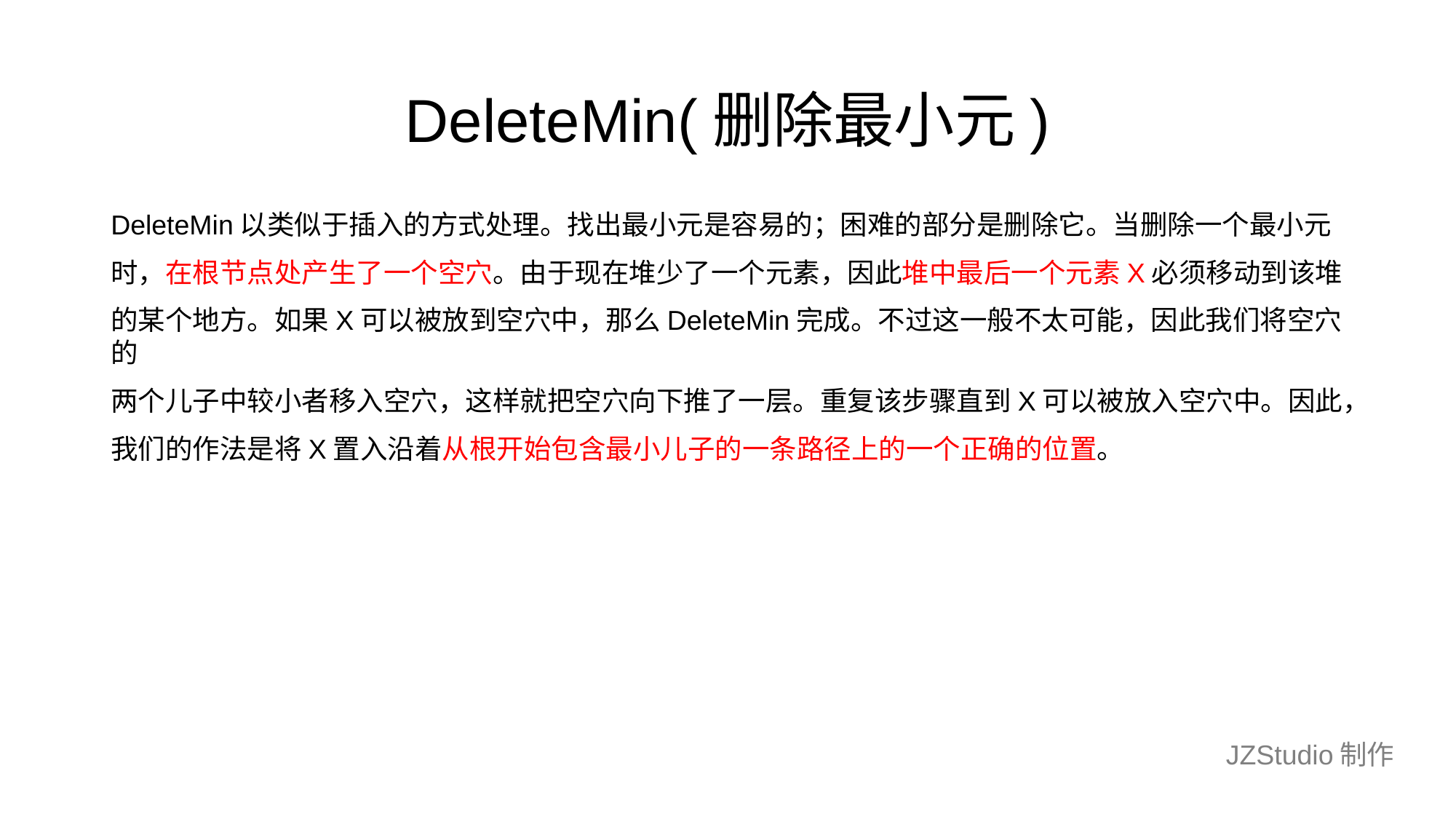

# DeleteMin(删除最小元)
DeleteMin以类似于插入的方式处理。找出最小元是容易的；困难的部分是删除它。当删除一个最小元
时，在根节点处产生了一个空穴。由于现在堆少了一个元素，因此堆中最后一个元素X必须移动到该堆
的某个地方。如果X可以被放到空穴中，那么DeleteMin完成。不过这一般不太可能，因此我们将空穴的
两个儿子中较小者移入空穴，这样就把空穴向下推了一层。重复该步骤直到X可以被放入空穴中。因此，
我们的作法是将X置入沿着从根开始包含最小儿子的一条路径上的一个正确的位置。